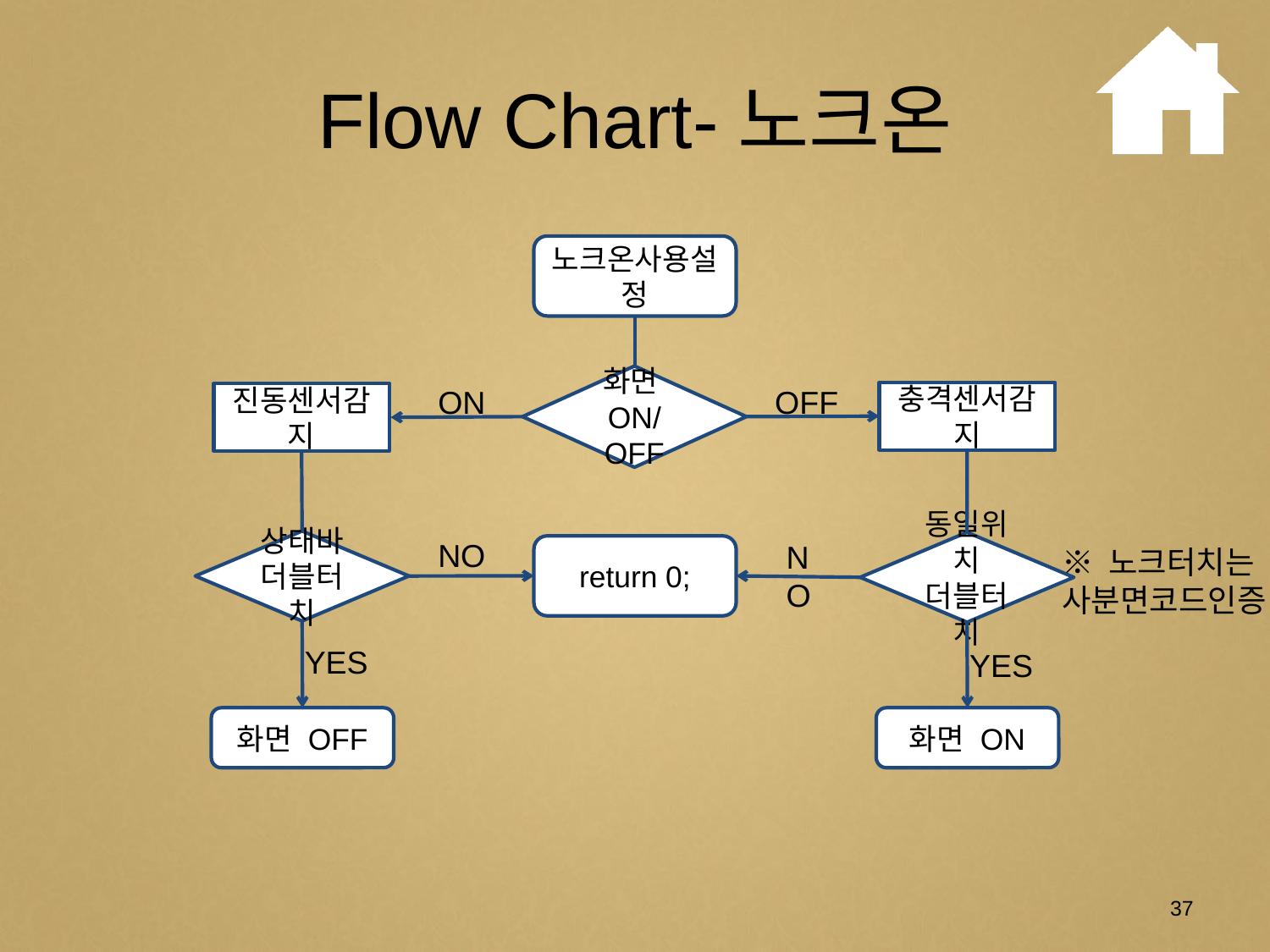

# Flow Chart-노크온
노크온사용설정
화면ON/OFF
ON
OFF
충격센서감지
진동센서감지
NO
NO
상태바
더블터치
동일위치
더블터치
return 0;
※ 노크터치는
사분면코드인증
YES
YES
화면 OFF
화면 ON
37